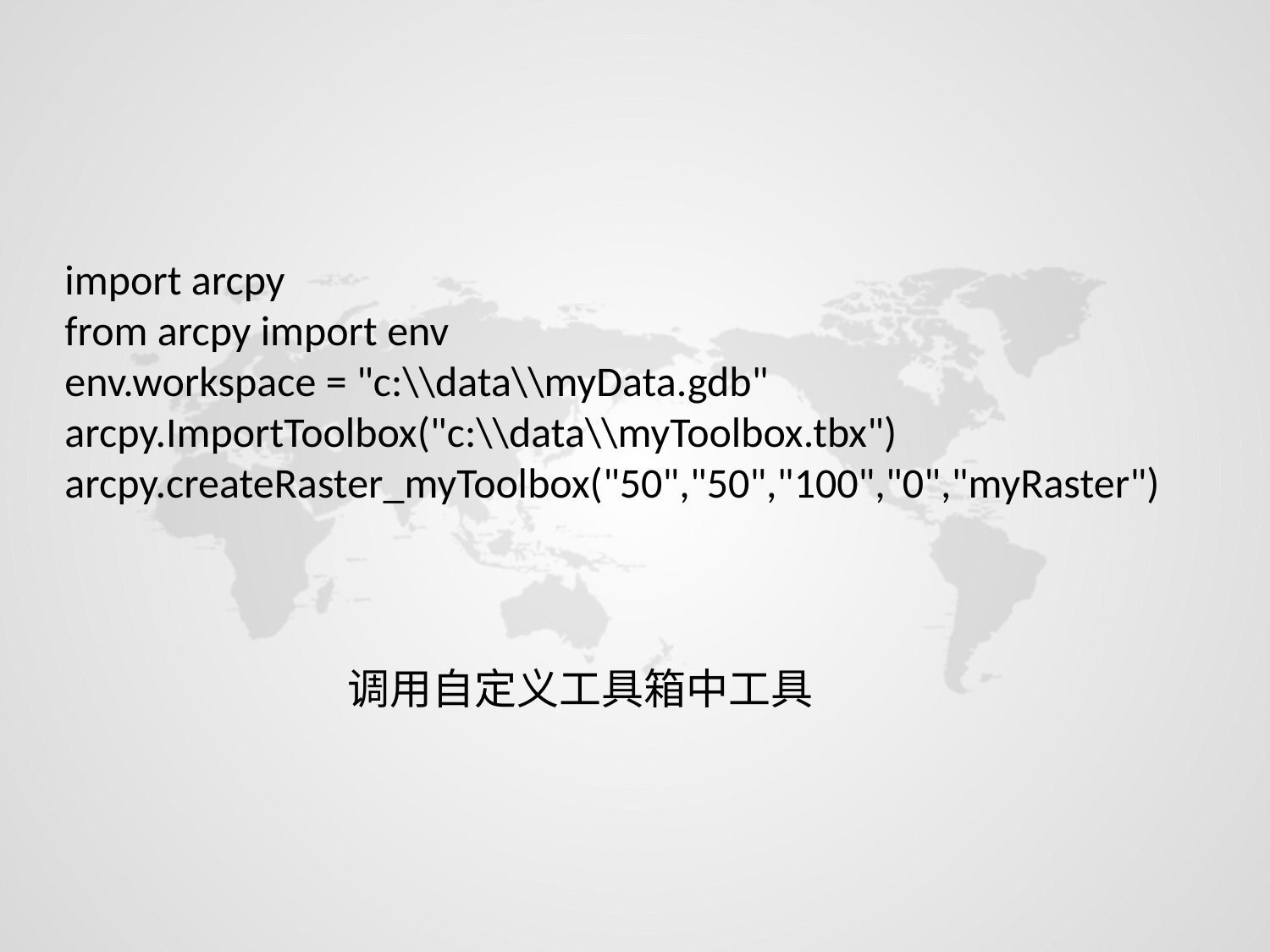

import arcpy
from arcpy import env
env.workspace = "c:\\data\\myData.gdb"
arcpy.ImportToolbox("c:\\data\\myToolbox.tbx")
arcpy.createRaster_myToolbox("50","50","100","0","myRaster")
调用自定义工具箱中工具